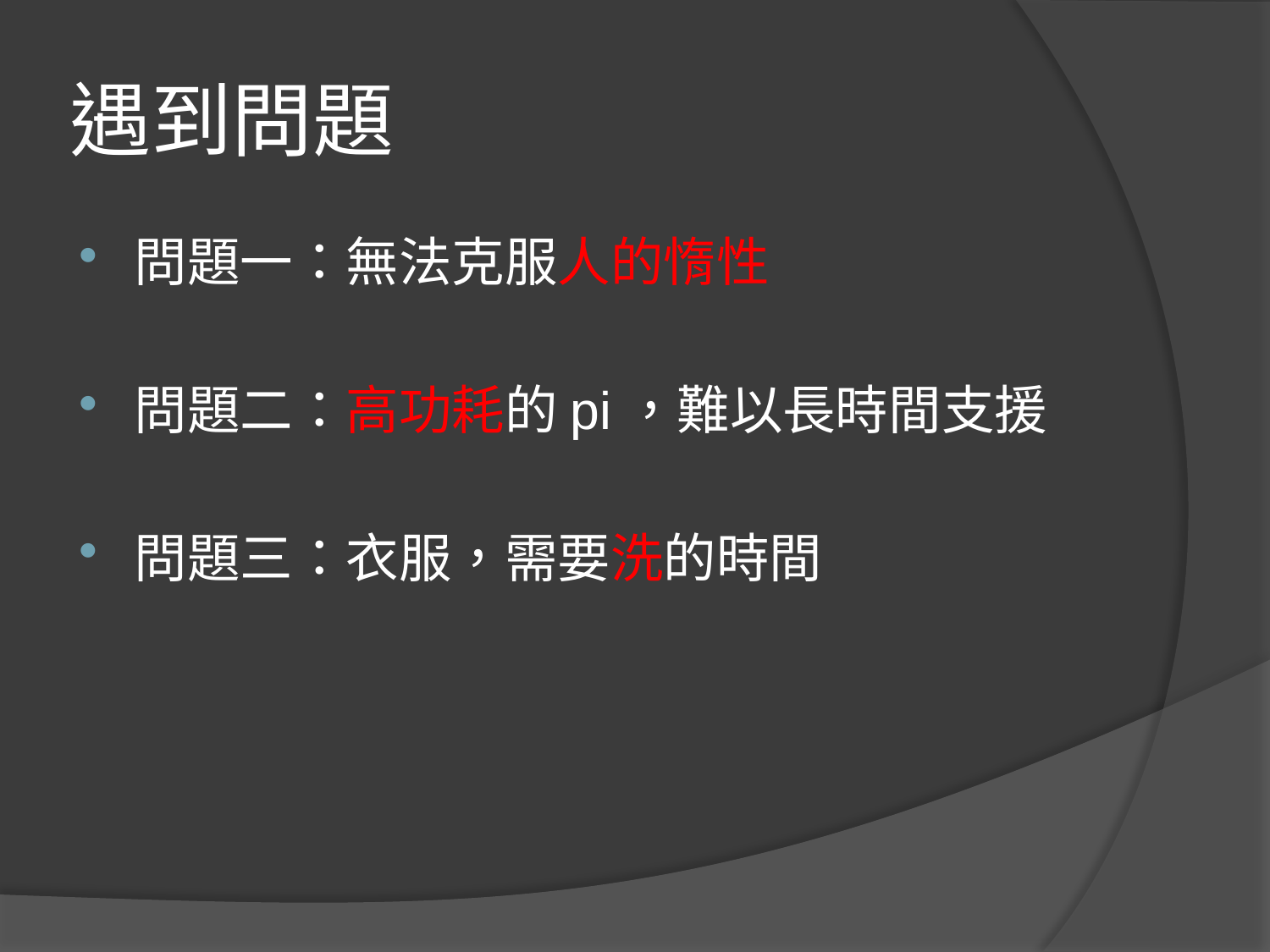

# 遇到問題
問題一：無法克服人的惰性

問題二：高功耗的pi，難以長時間支援

問題三：衣服，需要洗的時間